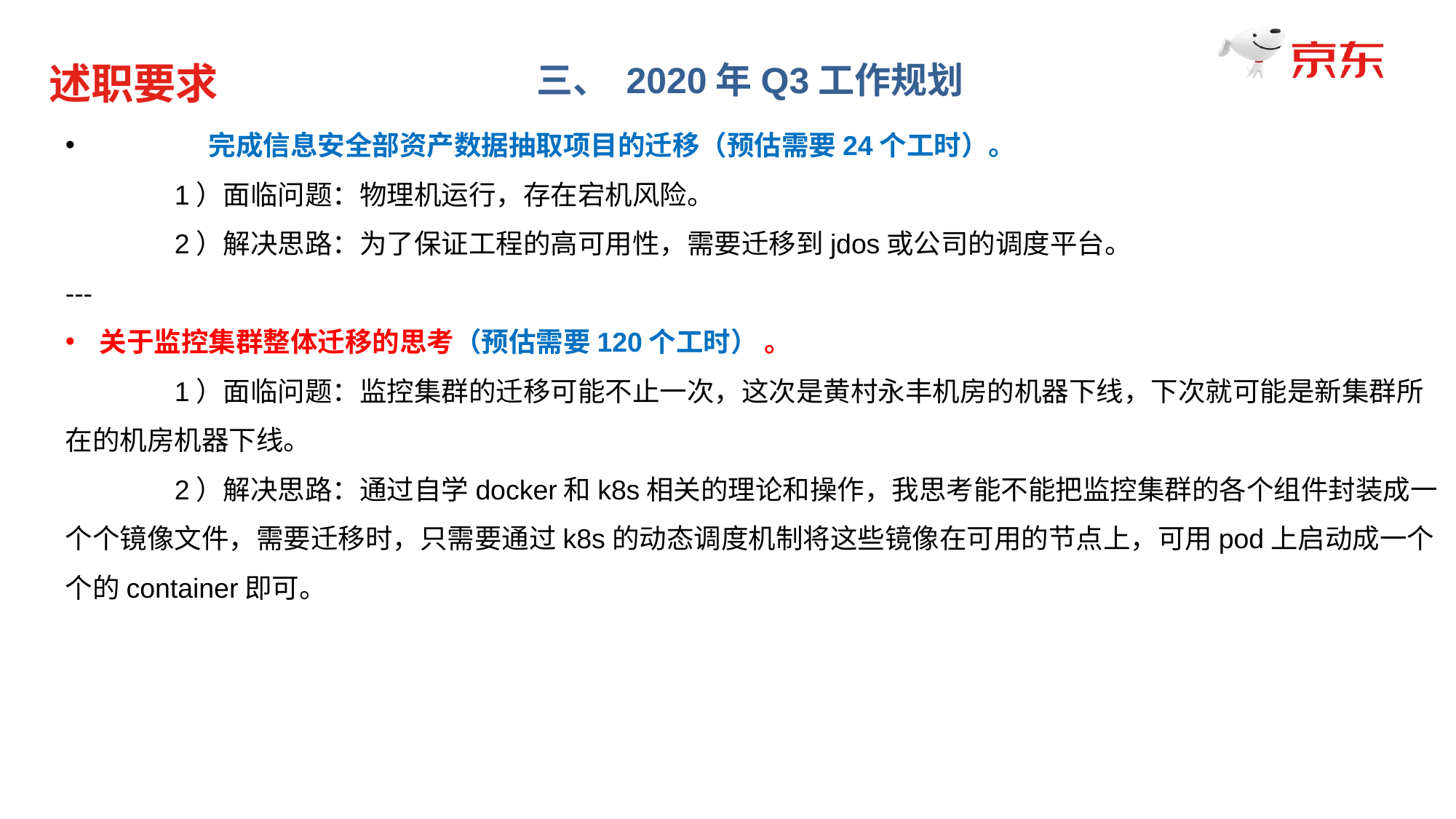

述职要求
三、 2020年Q3工作规划

	完成信息安全部资产数据抽取项目的迁移（预估需要24个工时）。
	1）面临问题：物理机运行，存在宕机风险。
	2）解决思路：为了保证工程的高可用性，需要迁移到jdos或公司的调度平台。
---
关于监控集群整体迁移的思考（预估需要120个工时） 。
	1）面临问题：监控集群的迁移可能不止一次，这次是黄村永丰机房的机器下线，下次就可能是新集群所在的机房机器下线。
	2）解决思路：通过自学docker和k8s相关的理论和操作，我思考能不能把监控集群的各个组件封装成一个个镜像文件，需要迁移时，只需要通过k8s的动态调度机制将这些镜像在可用的节点上，可用pod上启动成一个个的container即可。